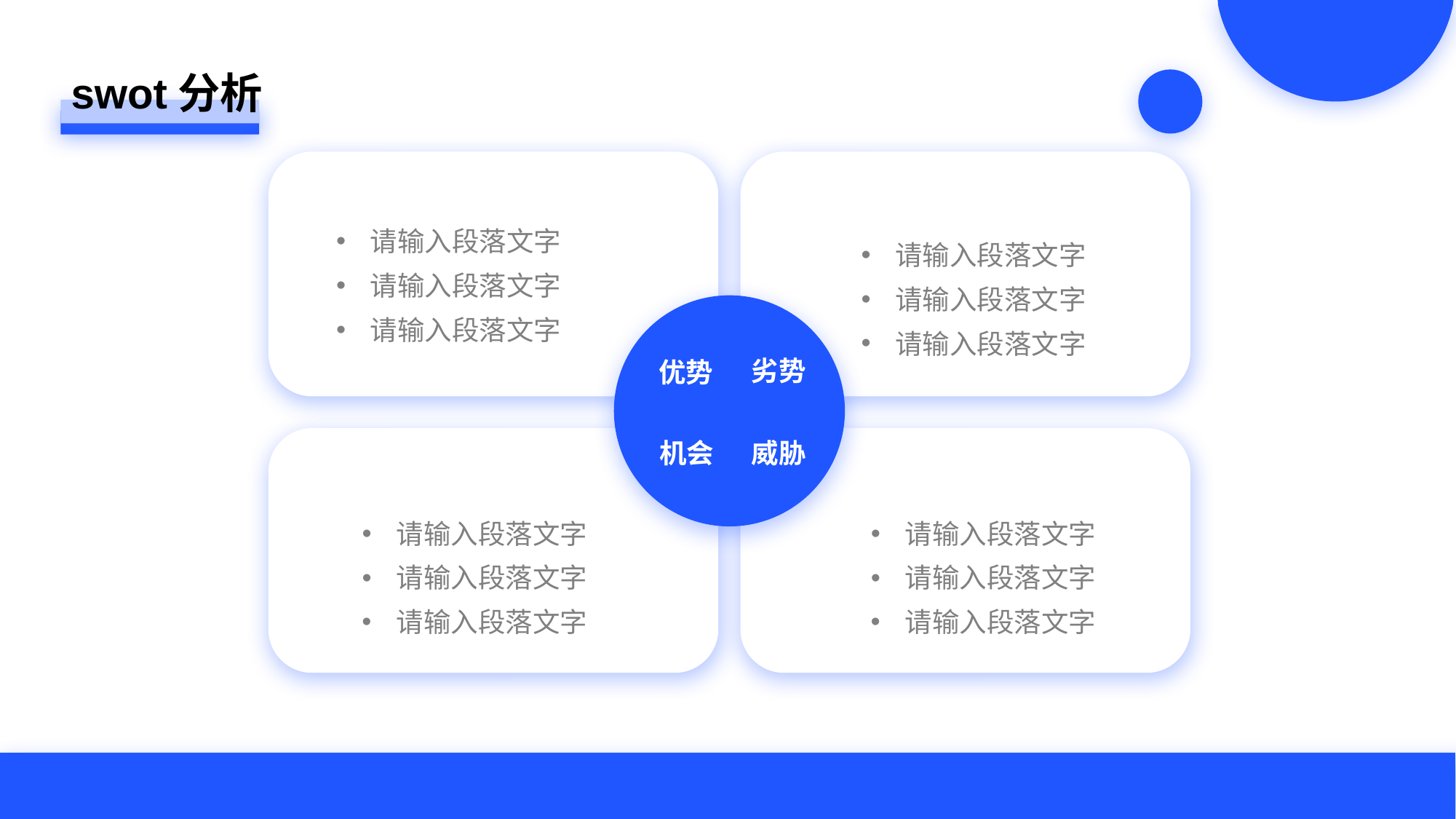

swot分析

请输入段落文字
请输入段落文字
请输入段落文字
请输入段落文字
请输入段落文字

请输入段落文字
劣势
优势

机会
威胁
请输入段落文字
请输入段落文字
请输入段落文字
请输入段落文字
请输入段落文字
请输入段落文字